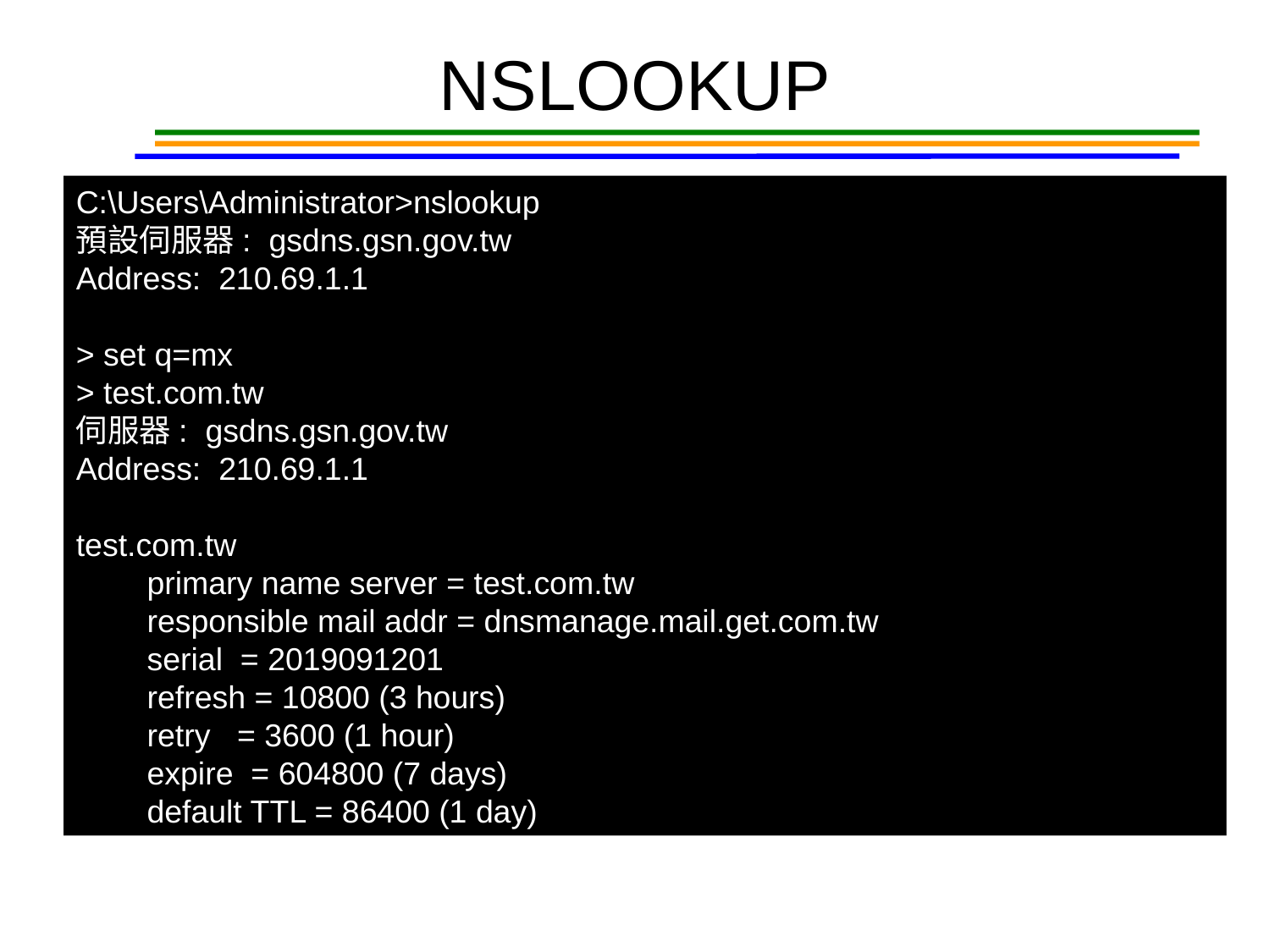

NSLOOKUP
C:\Users\Administrator>nslookup
預設伺服器:  gsdns.gsn.gov.tw
Address:  210.69.1.1

> set q=mx
> test.com.tw
伺服器:  gsdns.gsn.gov.tw
Address:  210.69.1.1

test.com.tw
        primary name server = test.com.tw
        responsible mail addr = dnsmanage.mail.get.com.tw
        serial  = 2019091201
        refresh = 10800 (3 hours)
        retry   = 3600 (1 hour)
        expire  = 604800 (7 days)
        default TTL = 86400 (1 day)